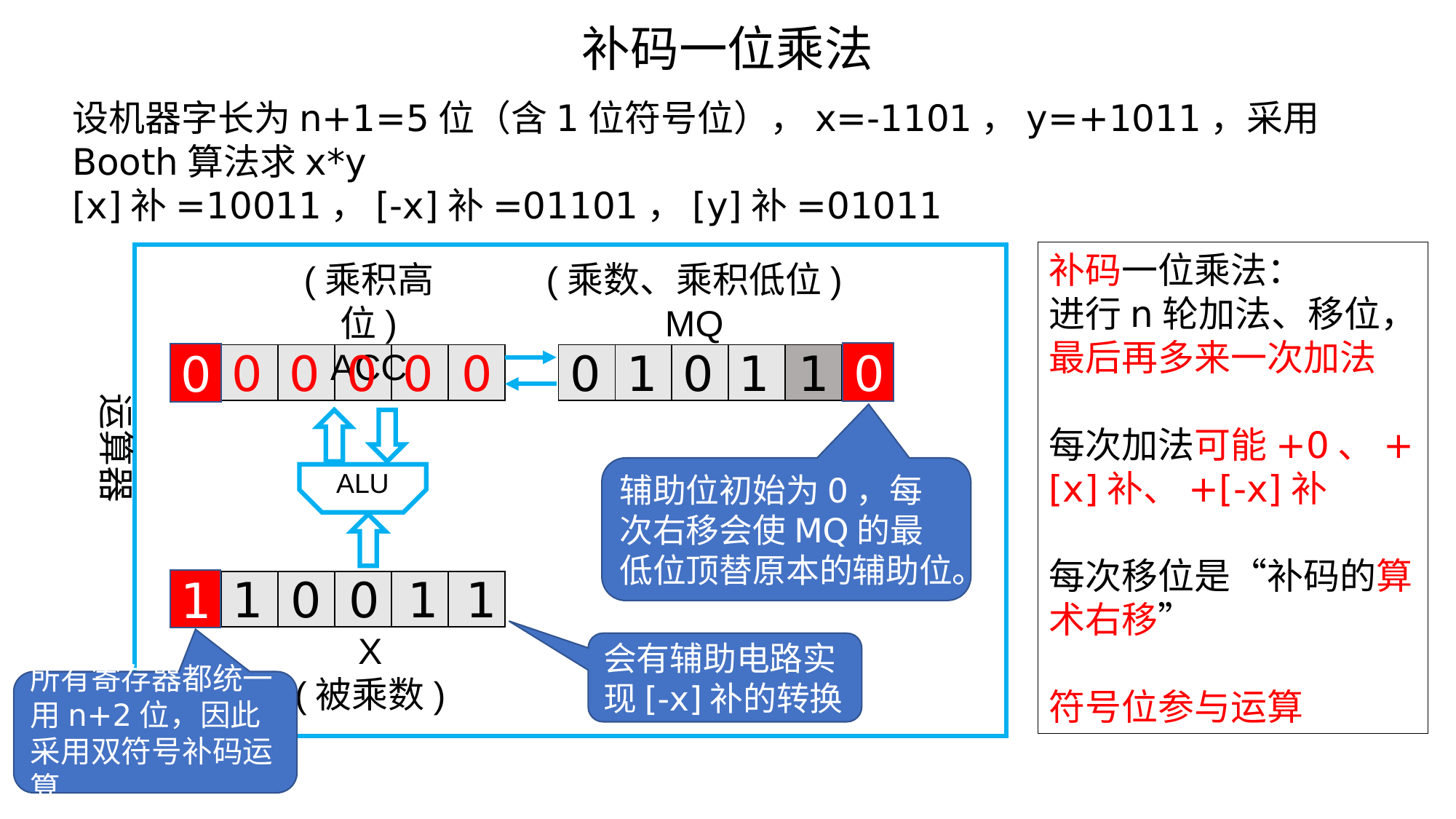

补码一位乘法
设机器字长为n+1=5位（含1位符号位），x=-1101，y=+1011，采用Booth算法求x*y
[x]补=10011，[-x]补=01101，[y]补=01011
补码一位乘法：
进行n轮加法、移位，最后再多来一次加法

每次加法可能+0、+[x]补、+[-x]补

每次移位是“补码的算术右移”

符号位参与运算

(乘积高位)
ACC
(乘数、乘积低位)
MQ
0
0
0
0
0
0
1
0
1
1
0
0
|  |  |  |  |  |
| --- | --- | --- | --- | --- |
|  |  |  |  |  |
| --- | --- | --- | --- | --- |
运算器

辅助位初始为0，每次右移会使MQ的最低位顶替原本的辅助位。
ALU

1
0
0
1
1
1
|  |  |  |  |  |
| --- | --- | --- | --- | --- |
X
(被乘数)
会有辅助电路实现[-x]补的转换
所有寄存器都统一用n+2位，因此采用双符号补码运算